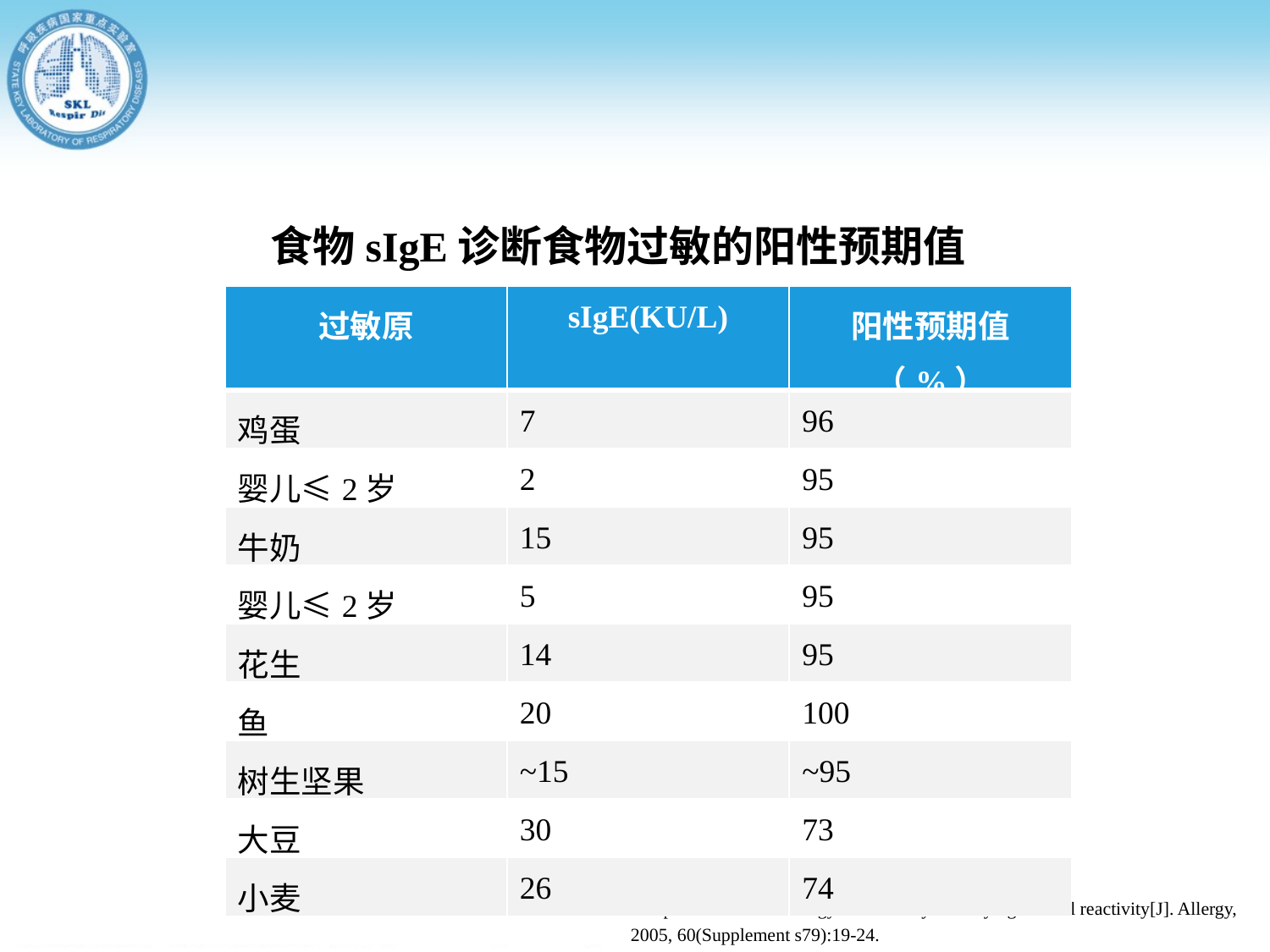

食物sIgE诊断食物过敏的阳性预期值
| 过敏原 | sIgE(KU/L) | 阳性预期值（%） |
| --- | --- | --- |
| 鸡蛋 | 7 | 96 |
| 婴儿≤2岁 | 2 | 95 |
| 牛奶 | 15 | 95 |
| 婴儿≤2岁 | 5 | 95 |
| 花生 | 14 | 95 |
| 鱼 | 20 | 100 |
| 树生坚果 | ~15 | ~95 |
| 大豆 | 30 | 73 |
| 小麦 | 26 | 74 |
Sampson H A. Food allergy – accurately identifying clinical reactivity[J]. Allergy, 2005, 60(Supplement s79):19-24.